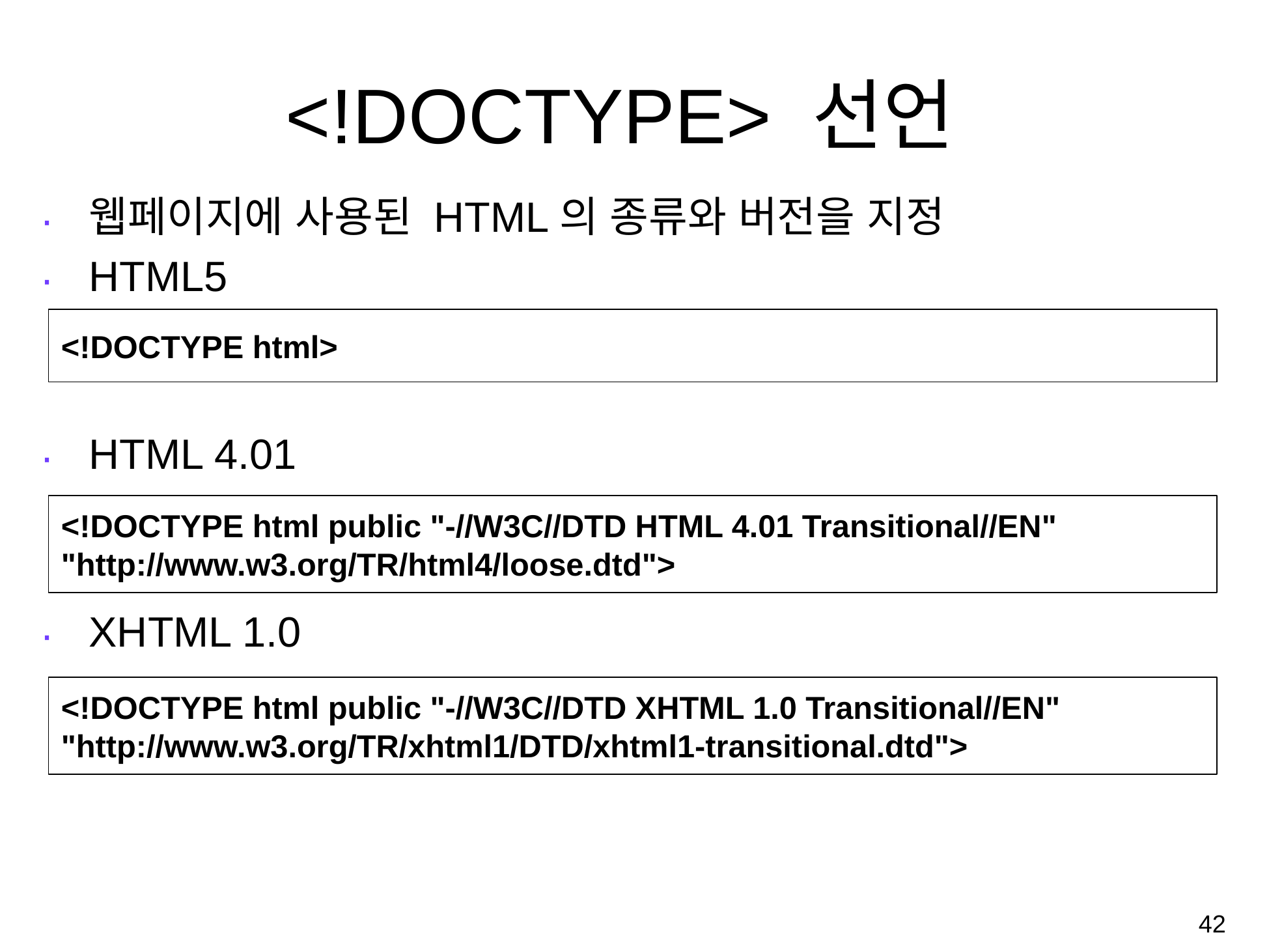

# <!DOCTYPE> 선언
웹페이지에 사용된 HTML의 종류와 버전을 지정
HTML5

HTML 4.01

XHTML 1.0
<!DOCTYPE html>
<!DOCTYPE html public "-//W3C//DTD HTML 4.01 Transitional//EN" "http://www.w3.org/TR/html4/loose.dtd">
<!DOCTYPE html public "-//W3C//DTD XHTML 1.0 Transitional//EN" "http://www.w3.org/TR/xhtml1/DTD/xhtml1-transitional.dtd">
42